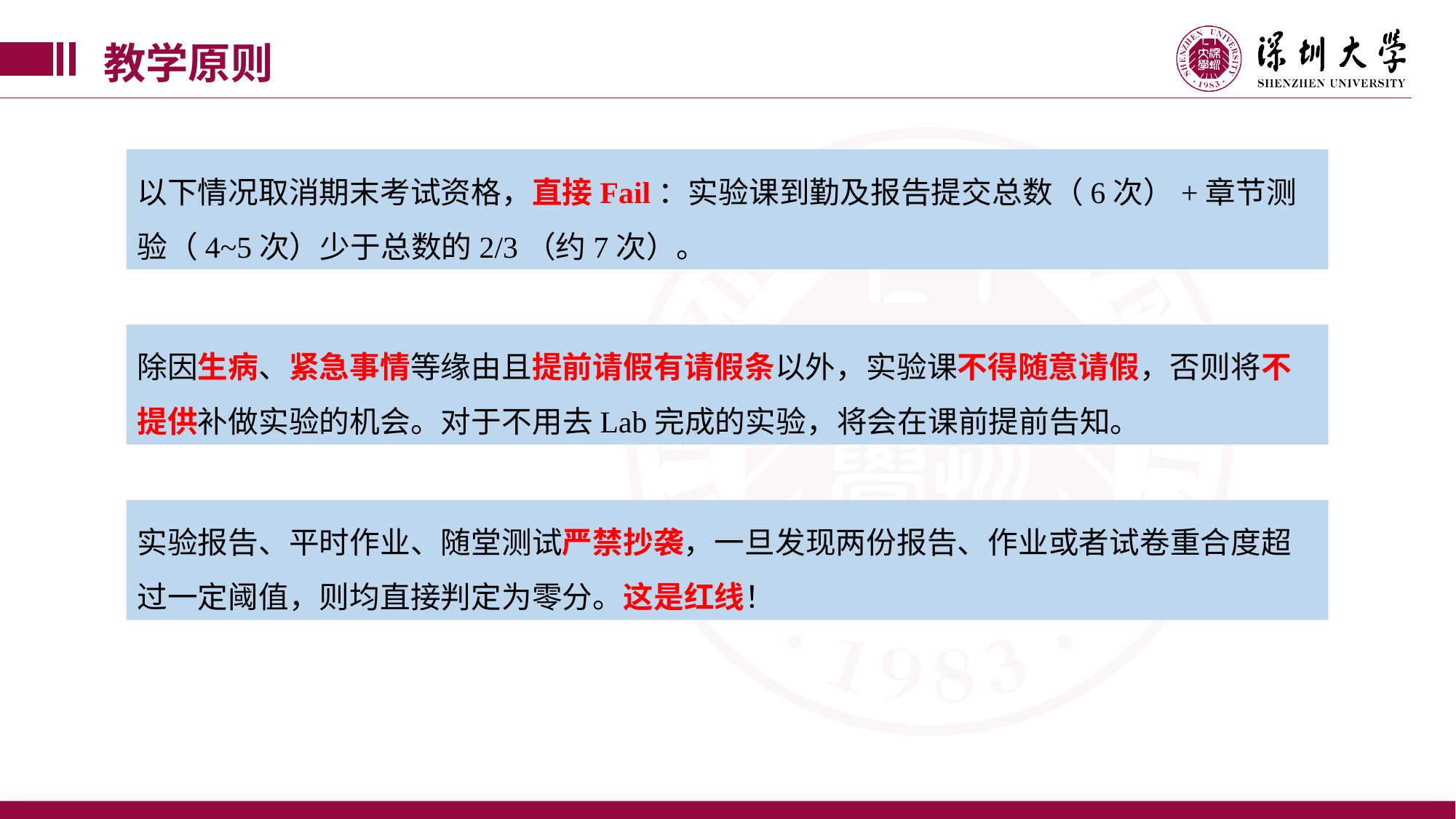

教学原则

以下情况取消期末考试资格，直接Fail：实验课到勤及报告提交总数（6次）+章节测验（4~5次）少于总数的2/3（约7次）。
除因生病、紧急事情等缘由且提前请假有请假条以外，实验课不得随意请假，否则将不提供补做实验的机会。对于不用去Lab完成的实验，将会在课前提前告知。
实验报告、平时作业、随堂测试严禁抄袭，一旦发现两份报告、作业或者试卷重合度超过一定阈值，则均直接判定为零分。这是红线！